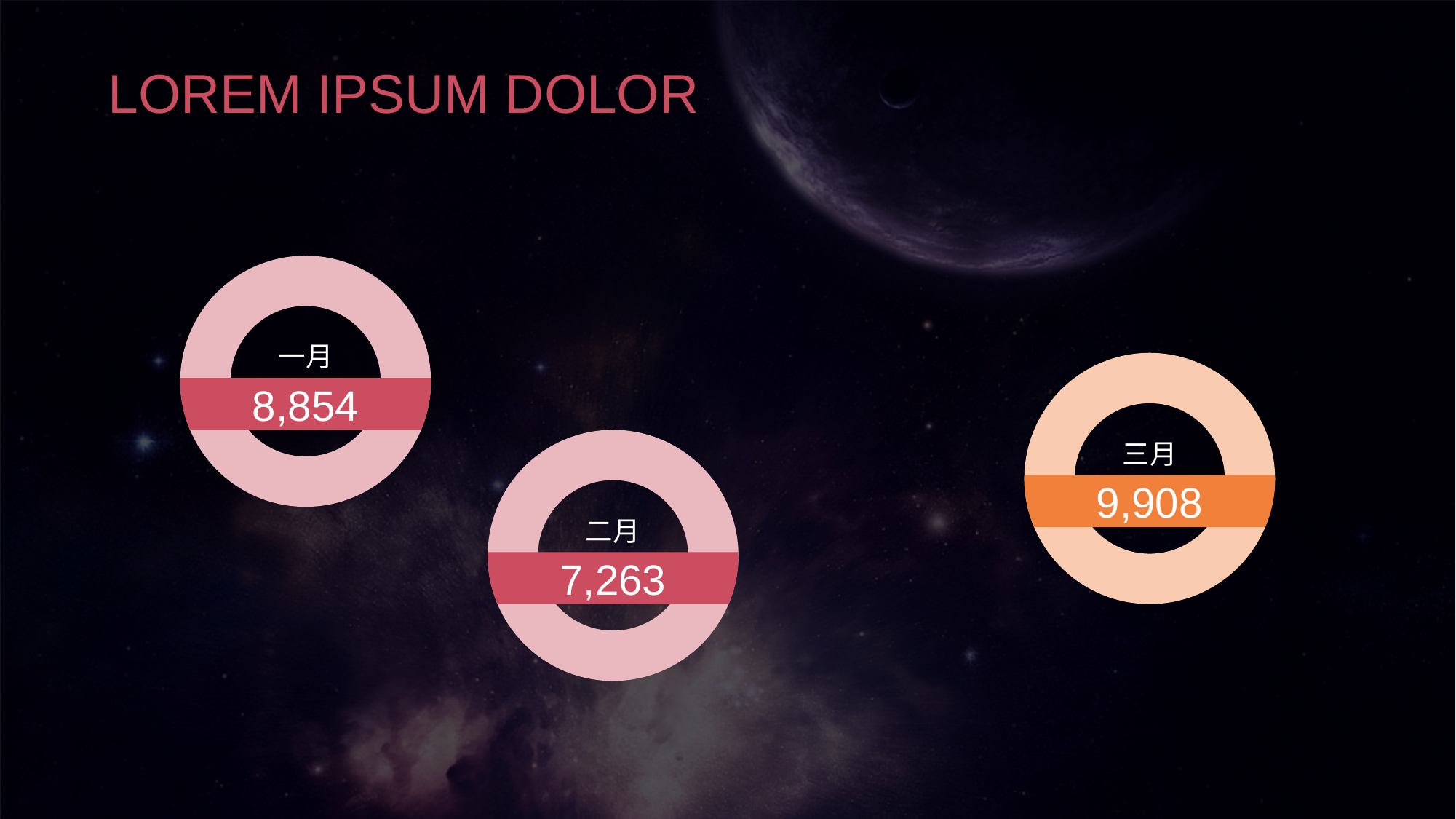

LOREM IPSUM DOLOR
一月
8,854
三月
9,908
二月
7,263